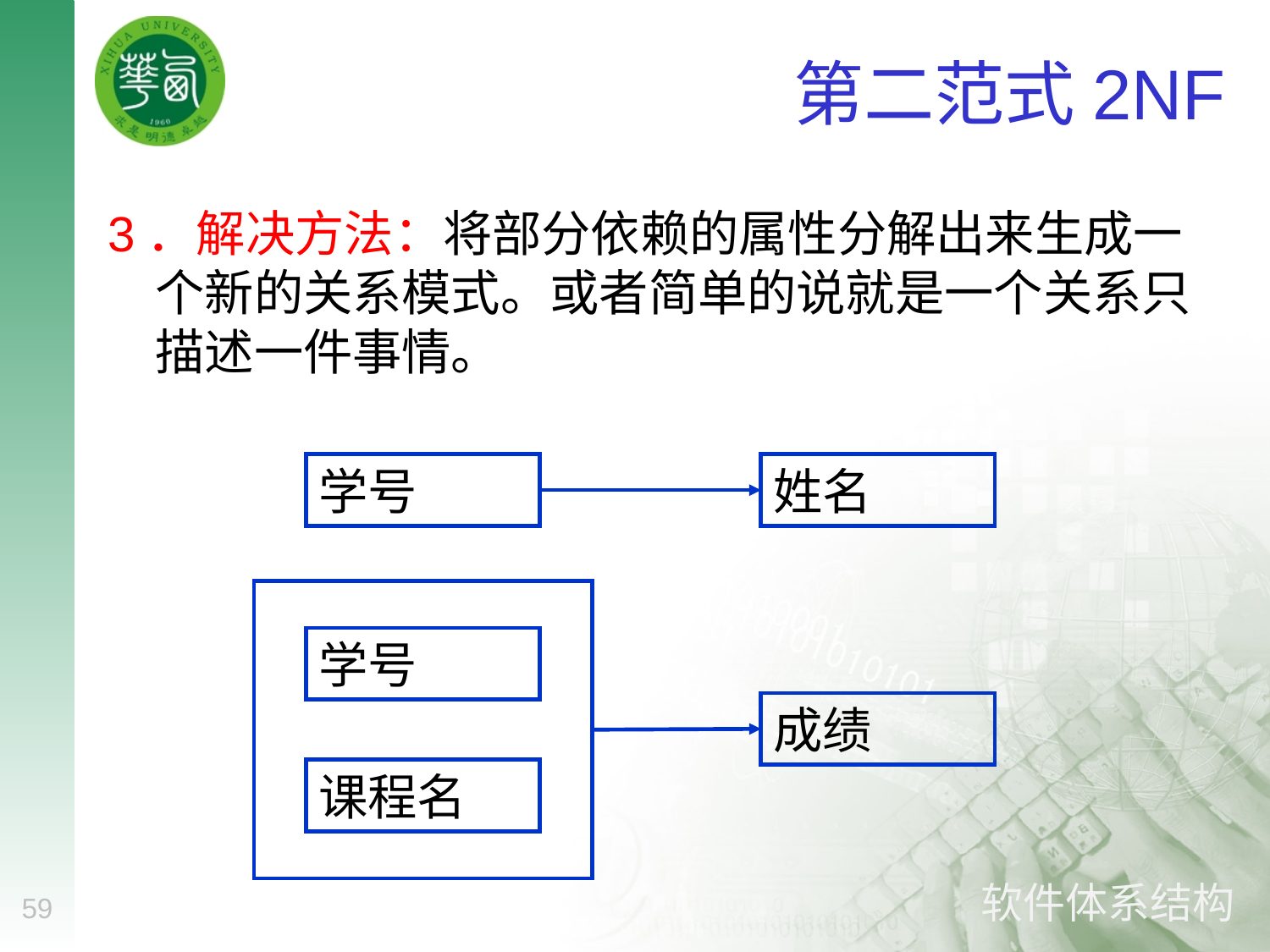

# 第二范式2NF
3．解决方法：将部分依赖的属性分解出来生成一个新的关系模式。或者简单的说就是一个关系只描述一件事情。
学号
姓名

学号
成绩
课程名
59